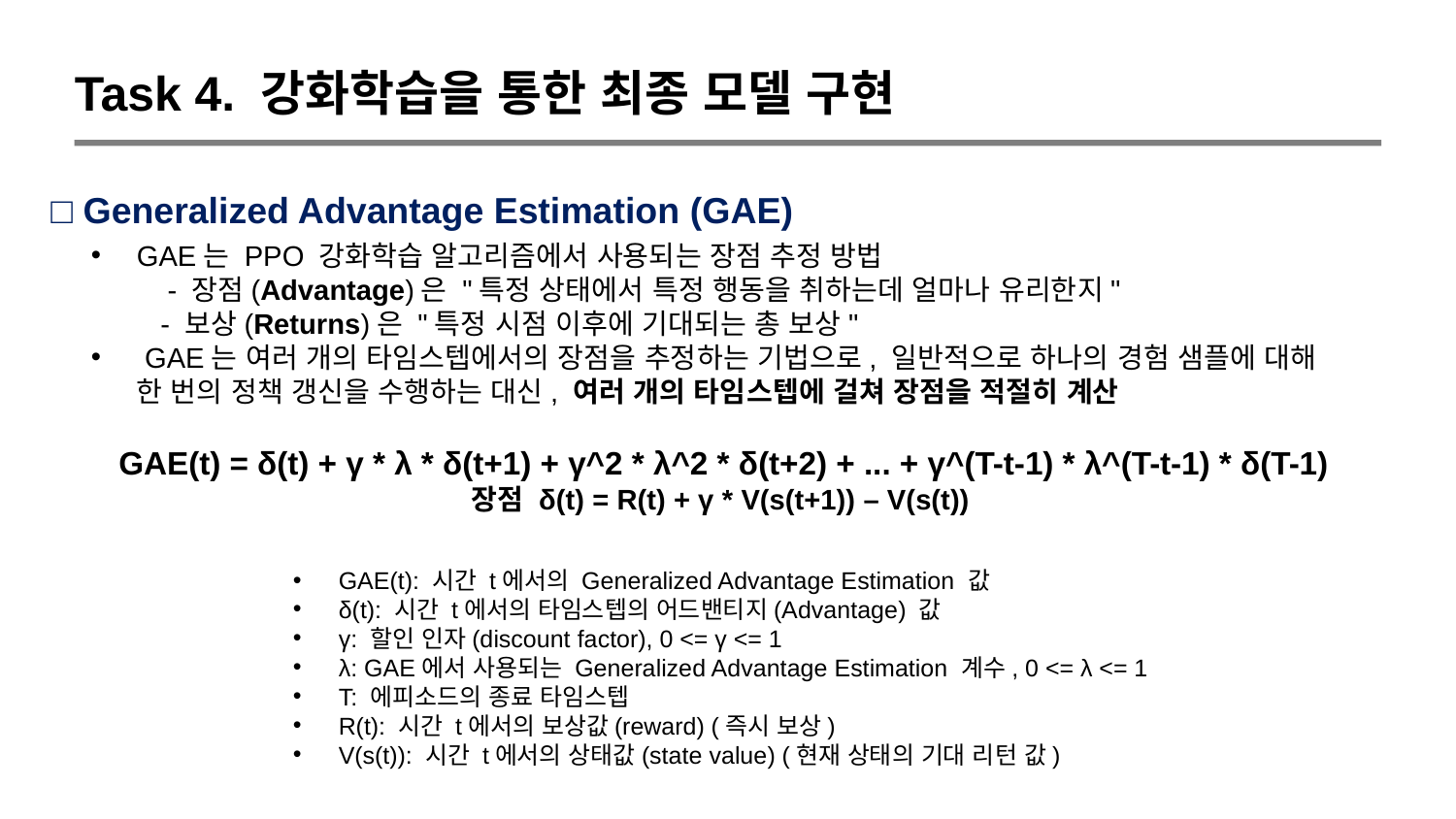

Task 4. 강화학습을 통한 최종 모델 구현
□ Generalized Advantage Estimation (GAE)
GAE는 PPO 강화학습 알고리즘에서 사용되는 장점 추정 방법
   - 장점(Advantage)은 "특정 상태에서 특정 행동을 취하는데 얼마나 유리한지"
   - 보상(Returns)은 "특정 시점 이후에 기대되는 총 보상"
 GAE는 여러 개의 타임스텝에서의 장점을 추정하는 기법으로, 일반적으로 하나의 경험 샘플에 대해 한 번의 정책 갱신을 수행하는 대신, 여러 개의 타임스텝에 걸쳐 장점을 적절히 계산
GAE(t) = δ(t) + γ * λ * δ(t+1) + γ^2 * λ^2 * δ(t+2) + ... + γ^(T-t-1) * λ^(T-t-1) * δ(T-1)
장점 δ(t) = R(t) + γ * V(s(t+1)) – V(s(t))
GAE(t): 시간 t에서의 Generalized Advantage Estimation 값
δ(t): 시간 t에서의 타임스텝의 어드밴티지(Advantage) 값
γ: 할인 인자(discount factor), 0 <= γ <= 1
λ: GAE에서 사용되는 Generalized Advantage Estimation 계수, 0 <= λ <= 1
T: 에피소드의 종료 타임스텝
R(t): 시간 t에서의 보상값(reward) (즉시 보상)
V(s(t)): 시간 t에서의 상태값(state value) (현재 상태의 기대 리턴 값)